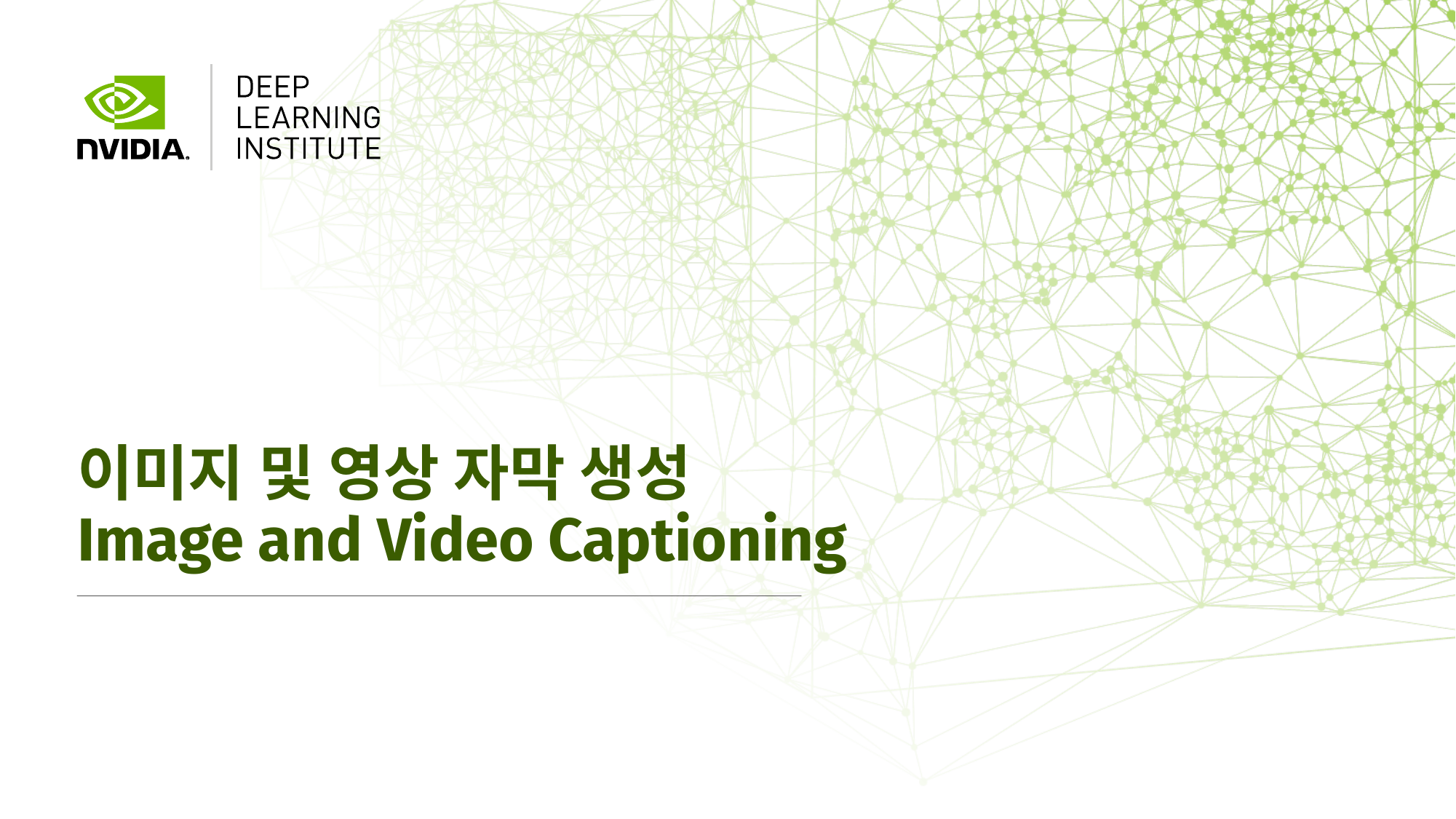

# 이미지 및 영상 자막 생성 Image and Video Captioning